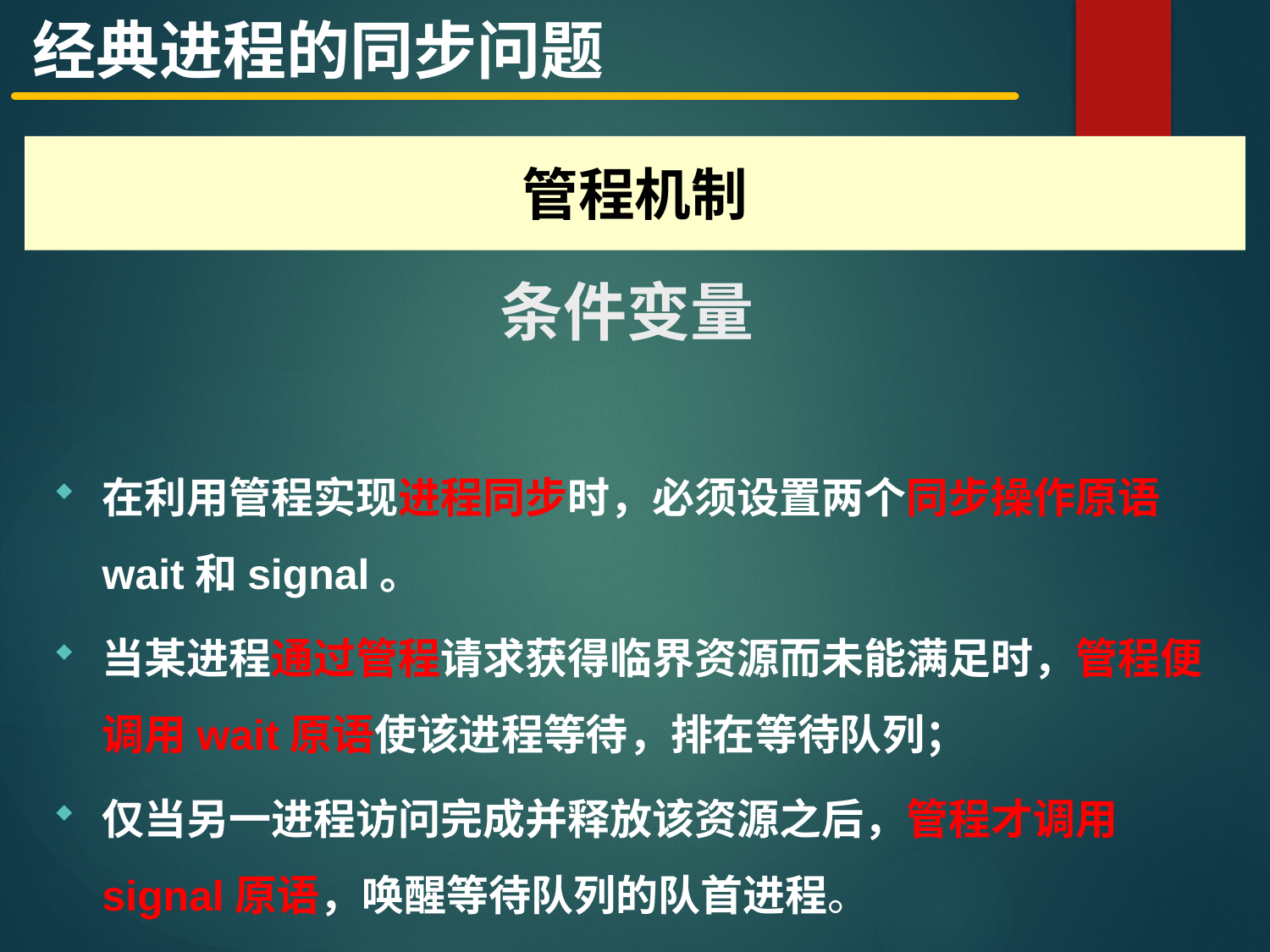

经典进程的同步问题
管程机制
条件变量
在利用管程实现进程同步时，必须设置两个同步操作原语wait和signal。
当某进程通过管程请求获得临界资源而未能满足时，管程便调用wait原语使该进程等待，排在等待队列；
仅当另一进程访问完成并释放该资源之后，管程才调用signal原语，唤醒等待队列的队首进程。